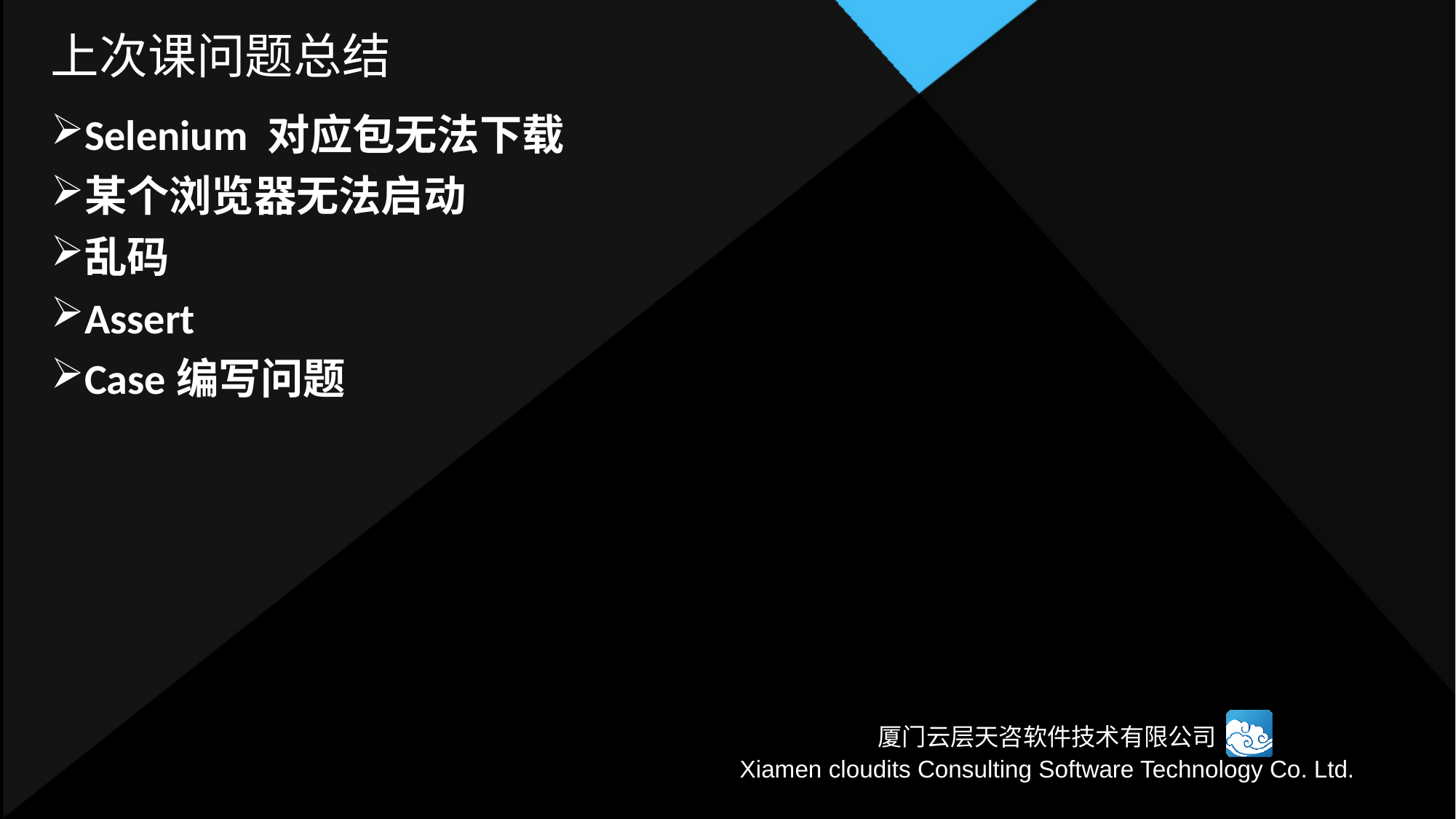

# 上次课问题总结
Selenium 对应包无法下载
某个浏览器无法启动
乱码
Assert
Case编写问题